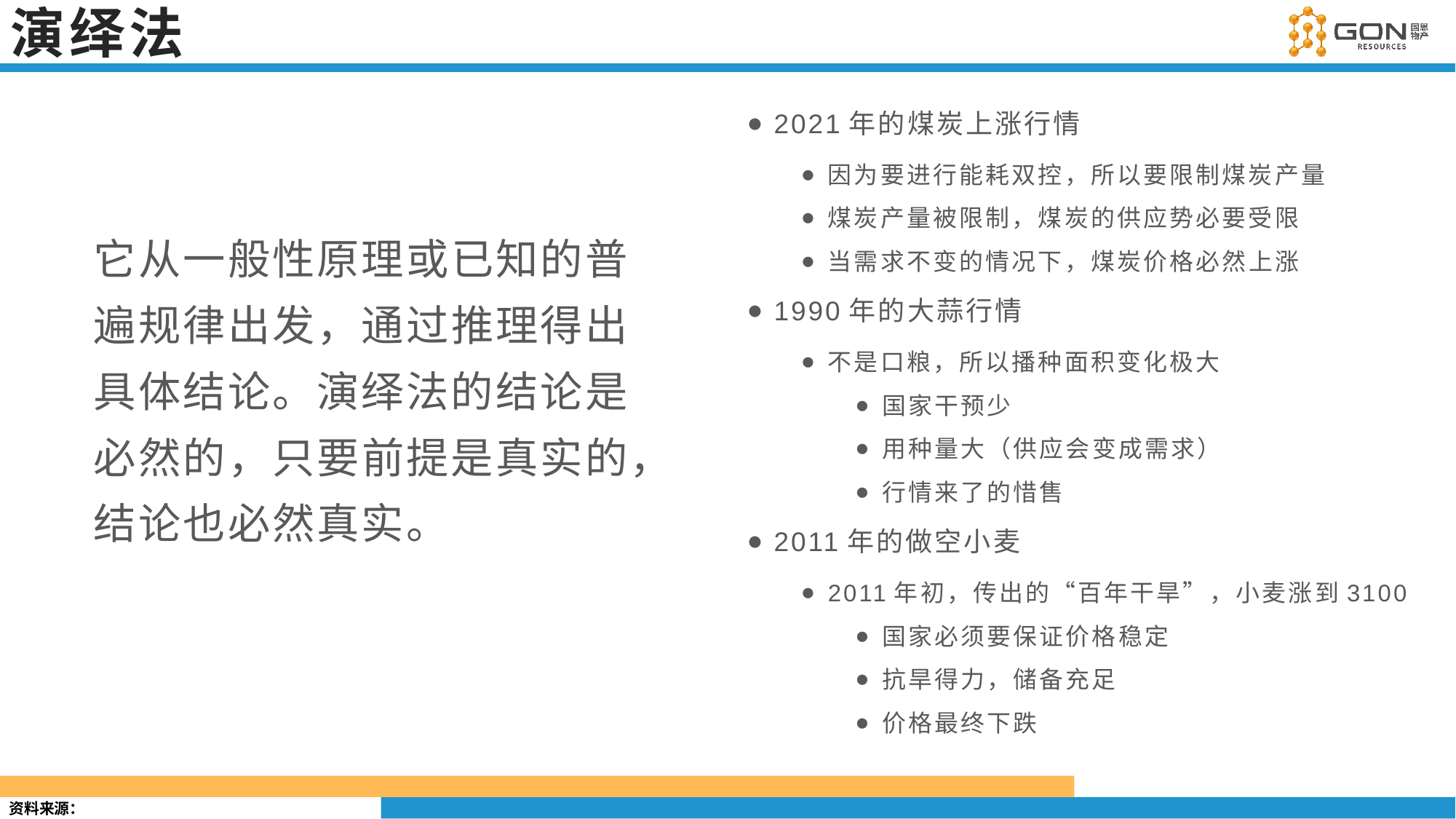

# 演绎法
2021年的煤炭上涨行情
因为要进行能耗双控，所以要限制煤炭产量
煤炭产量被限制，煤炭的供应势必要受限
当需求不变的情况下，煤炭价格必然上涨
1990年的大蒜行情
不是口粮，所以播种面积变化极大
国家干预少
用种量大（供应会变成需求）
行情来了的惜售
2011年的做空小麦
2011年初，传出的“百年干旱”，小麦涨到3100
国家必须要保证价格稳定
抗旱得力，储备充足
价格最终下跌
它从一般性原理或已知的普遍规律出发，通过推理得出具体结论。演绎法的结论是必然的，只要前提是真实的，结论也必然真实。